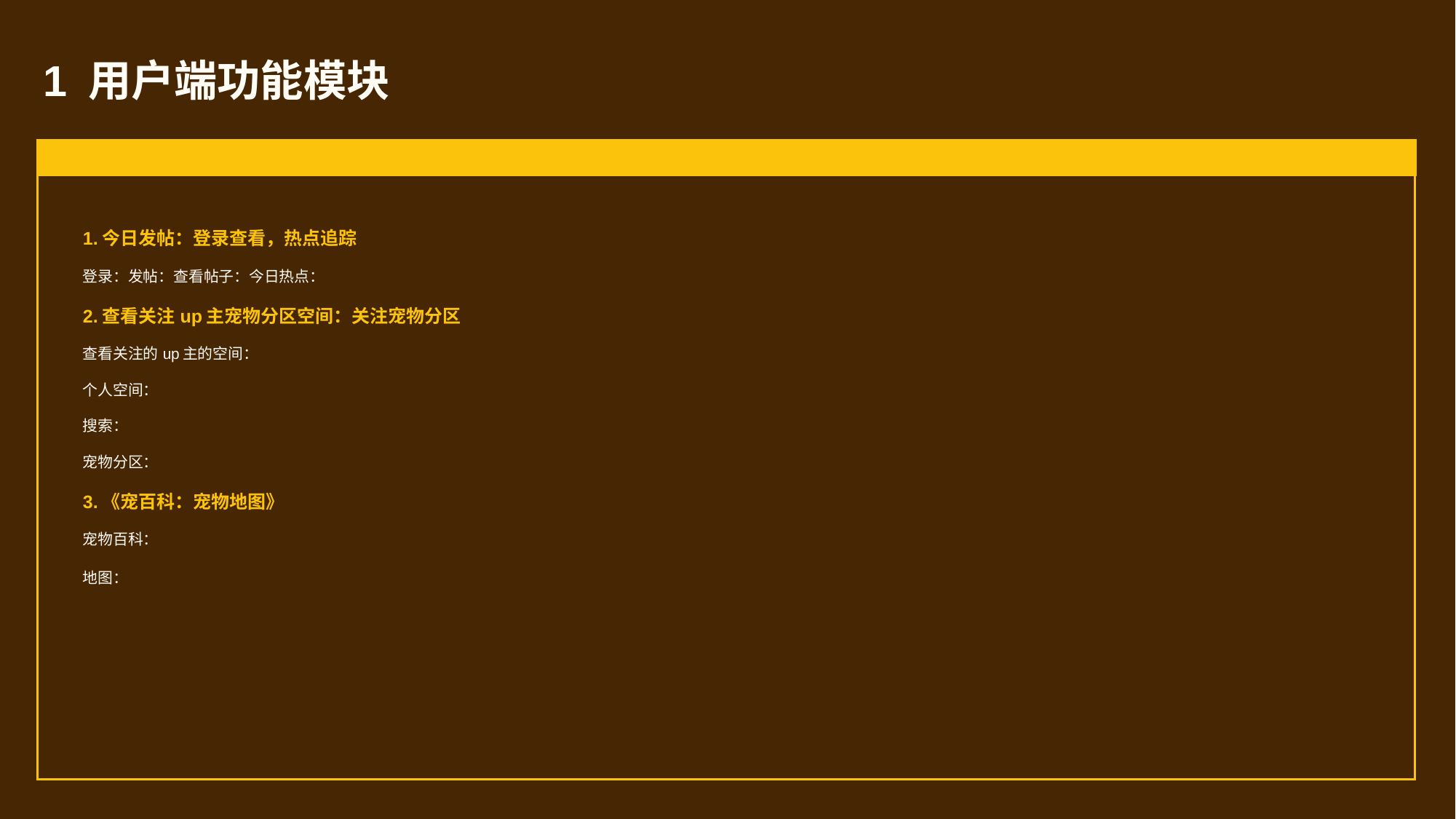

1 用户端功能模块

1.今日发帖：登录查看，热点追踪
登录：发帖：查看帖子：今日热点：
2.查看关注up主宠物分区空间：关注宠物分区
查看关注的up主的空间：
个人空间：
搜索：
宠物分区：
3.《宠百科：宠物地图》
宠物百科：
地图：